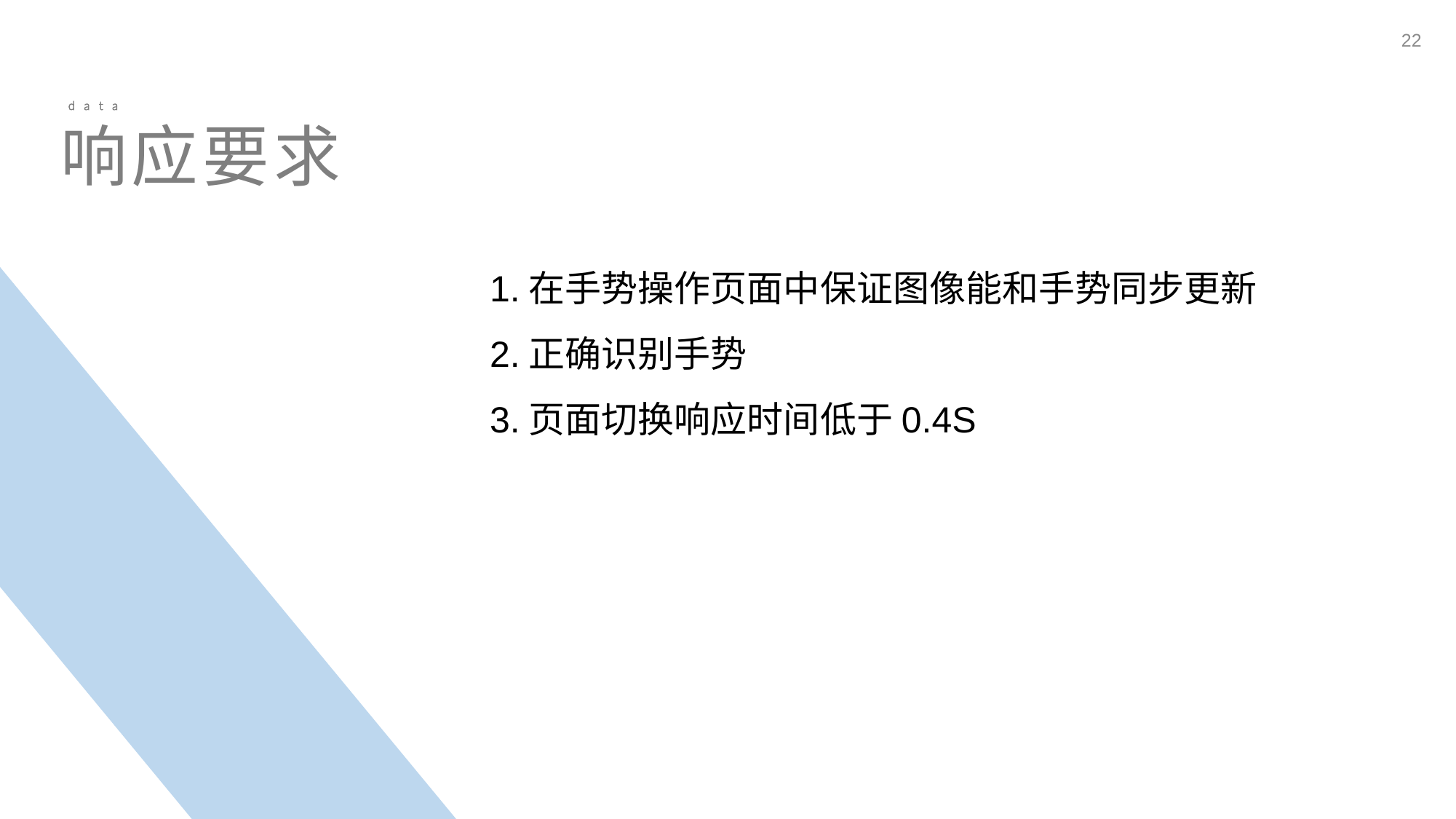

22

data
响应要求
1.在手势操作页面中保证图像能和手势同步更新
2.正确识别手势
3.页面切换响应时间低于0.4S